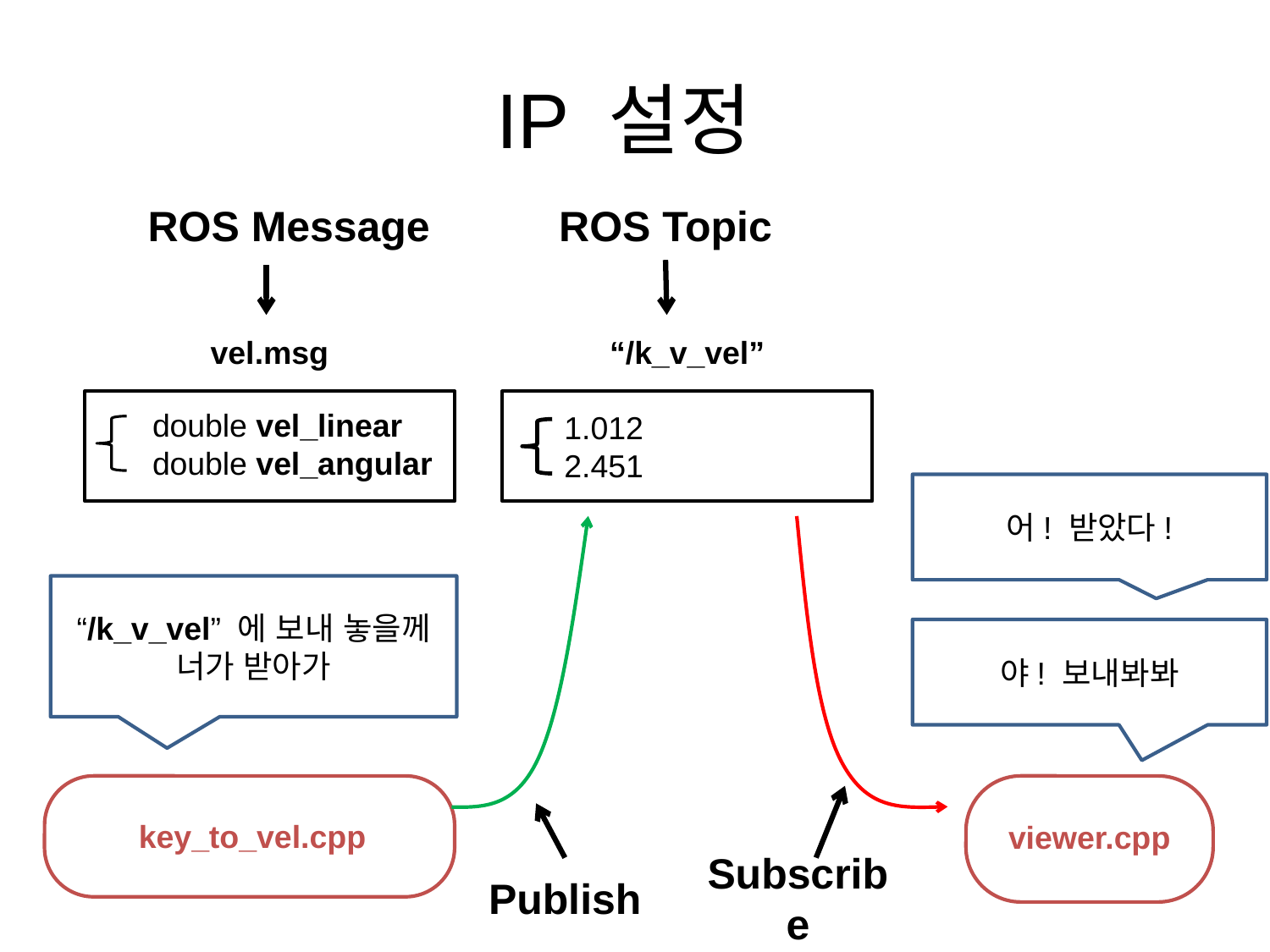

# IP 설정
ROS Message
ROS Topic
vel.msg

double vel_linear
double vel_angular

“/k_v_vel”

1.012
2.451

어! 받았다!

“/k_v_vel” 에 보내 놓을께
너가 받아가
야! 보내봐봐

key_to_vel.cpp
viewer.cpp
Subscribe
Publish